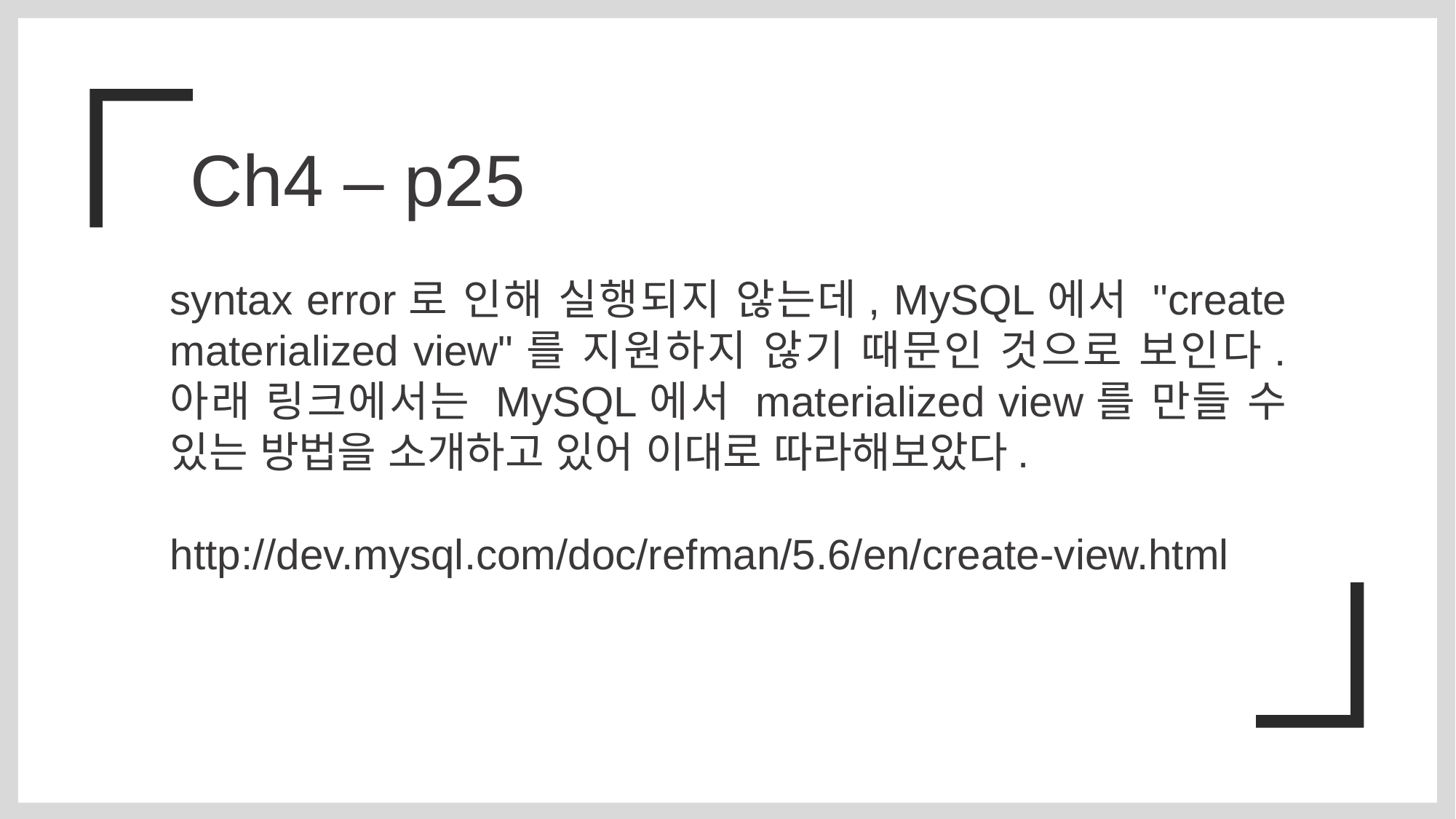

Ch4 – p25
syntax error로 인해 실행되지 않는데, MySQL에서 "create materialized view"를 지원하지 않기 때문인 것으로 보인다. 아래 링크에서는 MySQL에서 materialized view를 만들 수 있는 방법을 소개하고 있어 이대로 따라해보았다.

http://dev.mysql.com/doc/refman/5.6/en/create-view.html